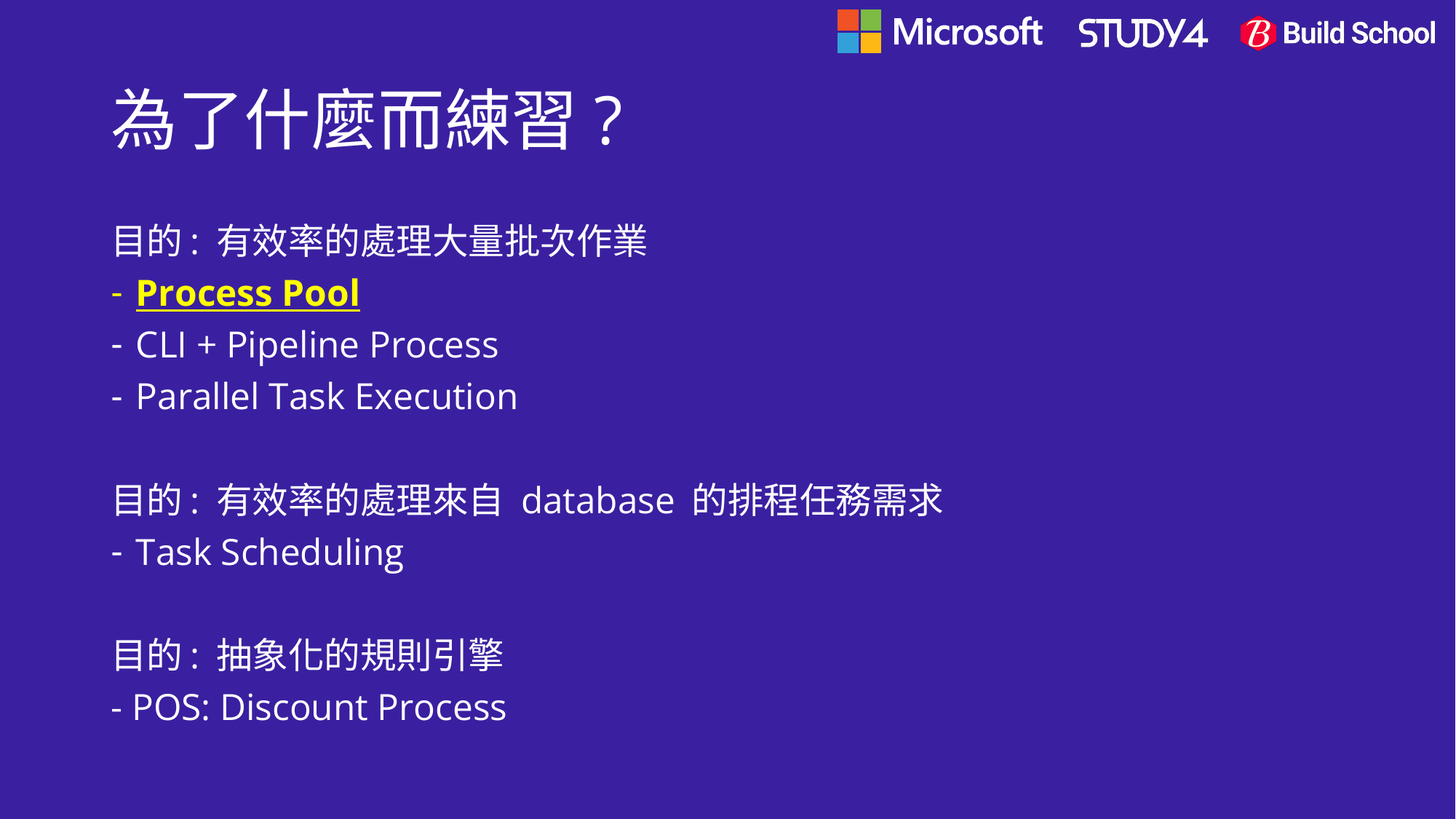

# 為了什麼而練習?
目的: 有效率的處理大量批次作業
Process Pool
CLI + Pipeline Process
Parallel Task Execution

目的: 有效率的處理來自 database 的排程任務需求
Task Scheduling

目的: 抽象化的規則引擎
- POS: Discount Process